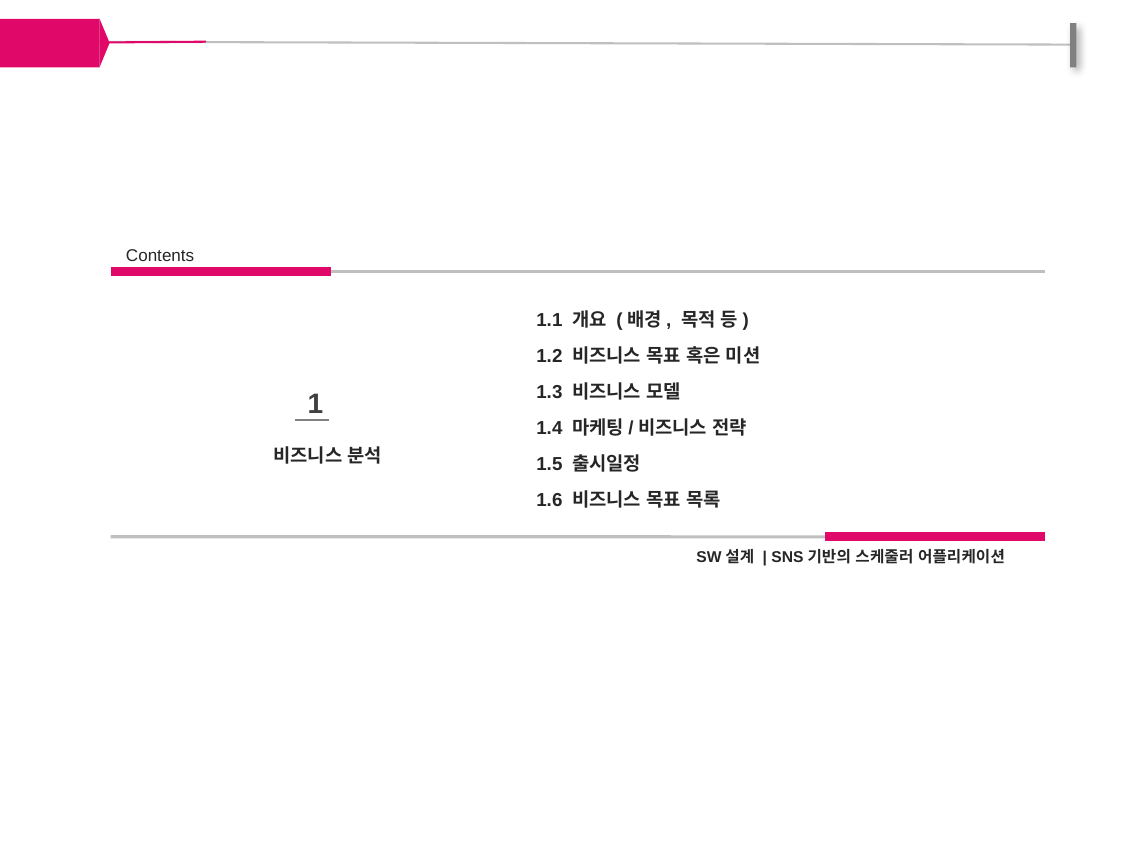

Contents
1.1 개요 (배경, 목적 등)
1.2 비즈니스 목표 혹은 미션
1.3 비즈니스 모델
1.4 마케팅/비즈니스 전략
1.5 출시일정
1.6 비즈니스 목표 목록
 1
비즈니스 분석
SW설계 | SNS기반의 스케줄러 어플리케이션